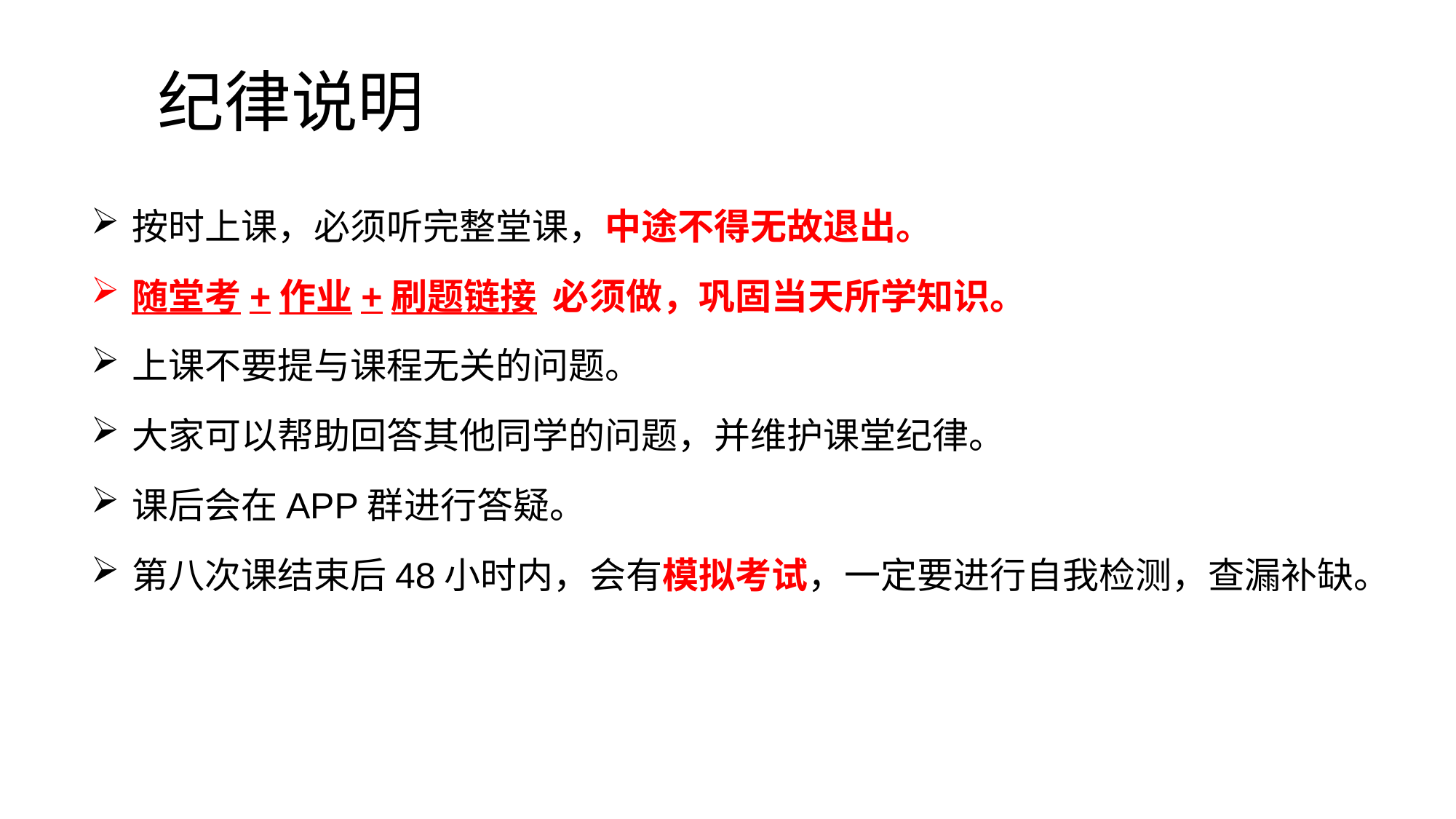

# 纪律说明
按时上课，必须听完整堂课，中途不得无故退出。
随堂考+作业+刷题链接  必须做，巩固当天所学知识。
上课不要提与课程无关的问题。
大家可以帮助回答其他同学的问题，并维护课堂纪律。
课后会在APP群进行答疑。
第八次课结束后48小时内，会有模拟考试，一定要进行自我检测，查漏补缺。